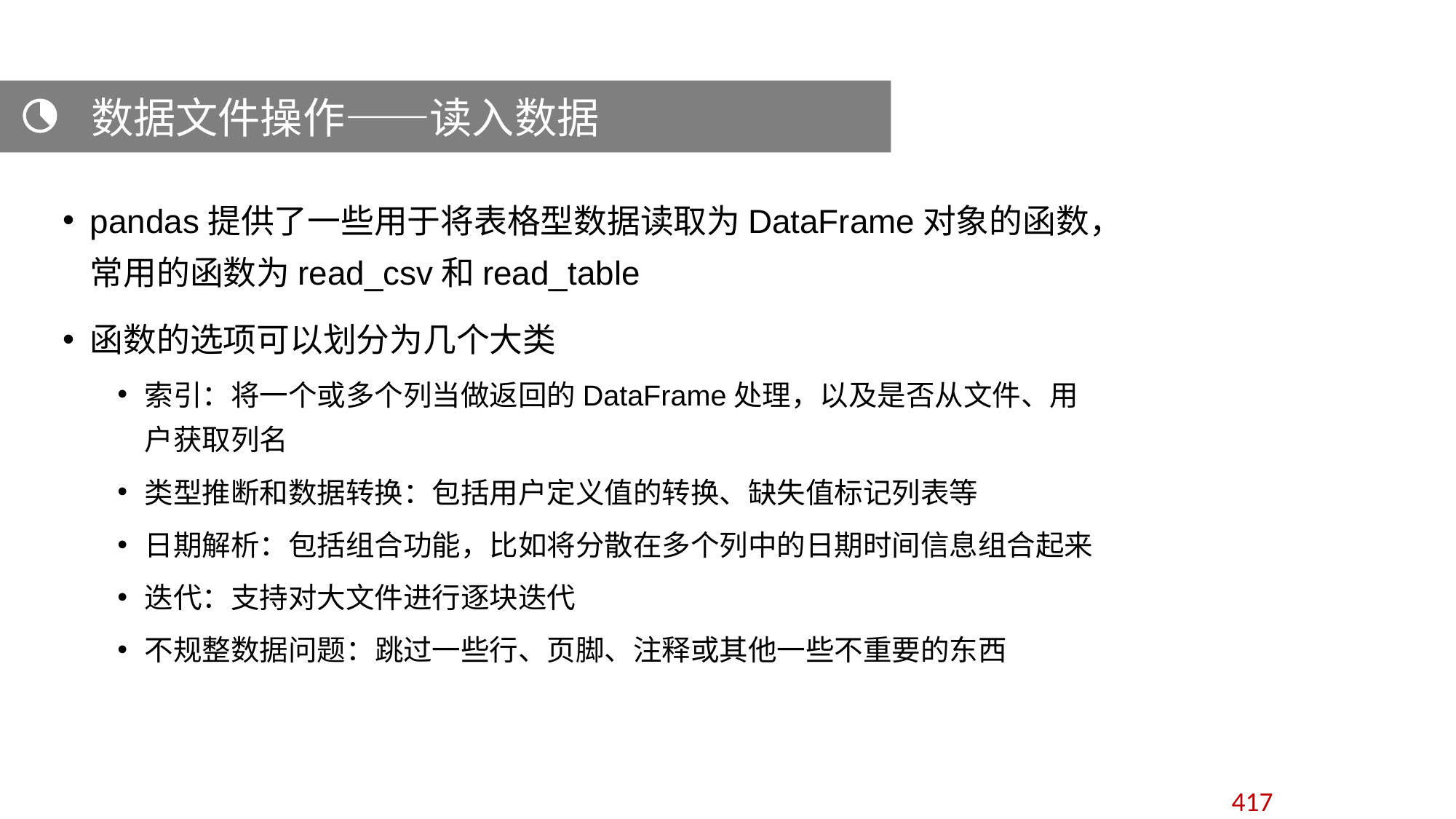

数据文件操作——读入数据

pandas提供了一些用于将表格型数据读取为DataFrame对象的函数，常用的函数为read_csv和read_table
函数的选项可以划分为几个大类
索引：将一个或多个列当做返回的DataFrame处理，以及是否从文件、用户获取列名
类型推断和数据转换：包括用户定义值的转换、缺失值标记列表等
日期解析：包括组合功能，比如将分散在多个列中的日期时间信息组合起来
迭代：支持对大文件进行逐块迭代
不规整数据问题：跳过一些行、页脚、注释或其他一些不重要的东西

417